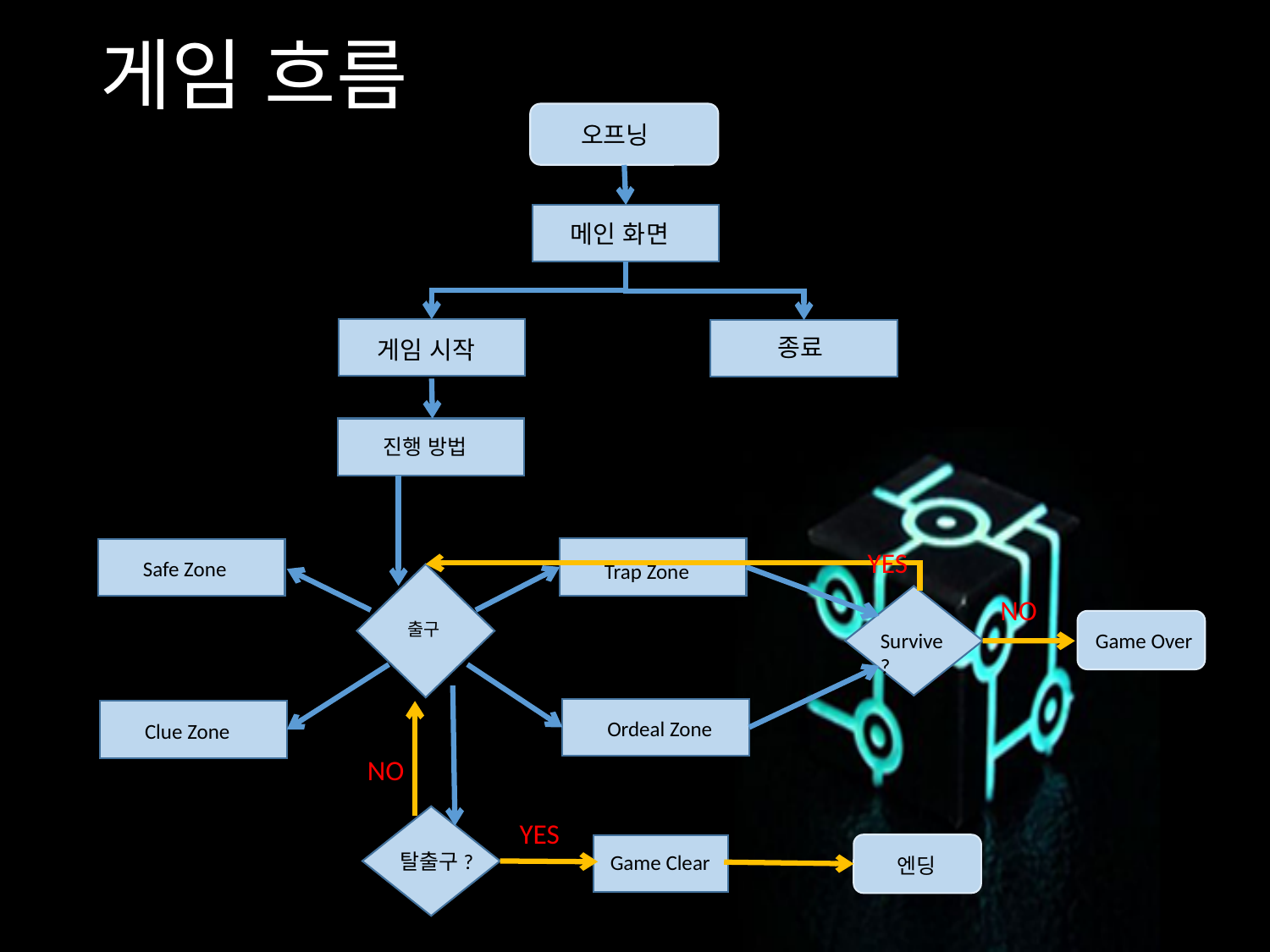

# 게임 흐름

오프닝

메인 화면

종료
게임 시작

진행 방법

YES
Safe Zone
Trap Zone

NO

출구
Game Over
Survive?

Ordeal Zone
Clue Zone

NO

YES

  탈출구?
Game Clear
엔딩